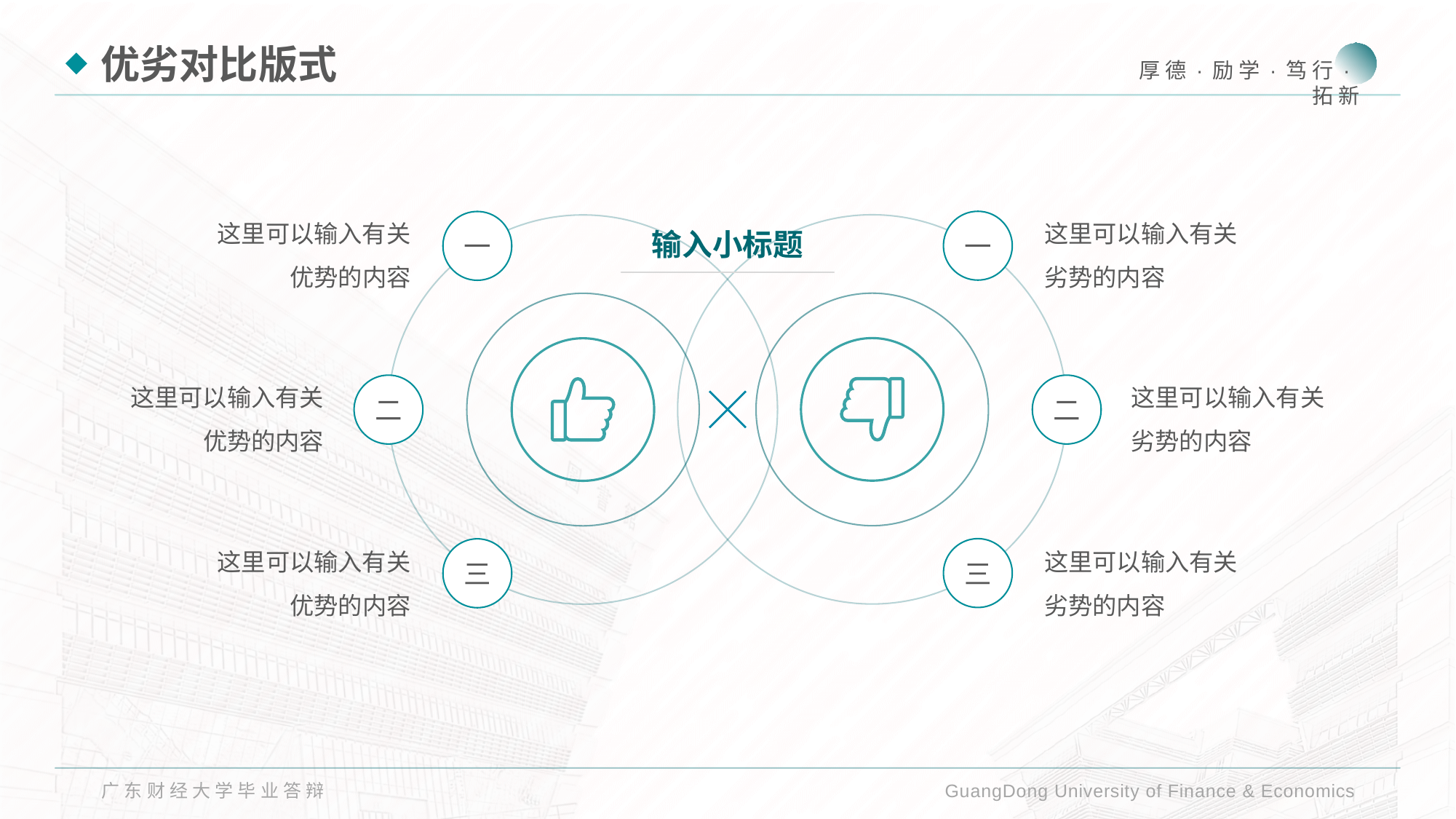

优劣对比版式
这里可以输入有关优势的内容
这里可以输入有关劣势的内容
输入小标题
一
一

这里可以输入有关优势的内容
这里可以输入有关劣势的内容

二
二
这里可以输入有关优势的内容
这里可以输入有关劣势的内容
三
三